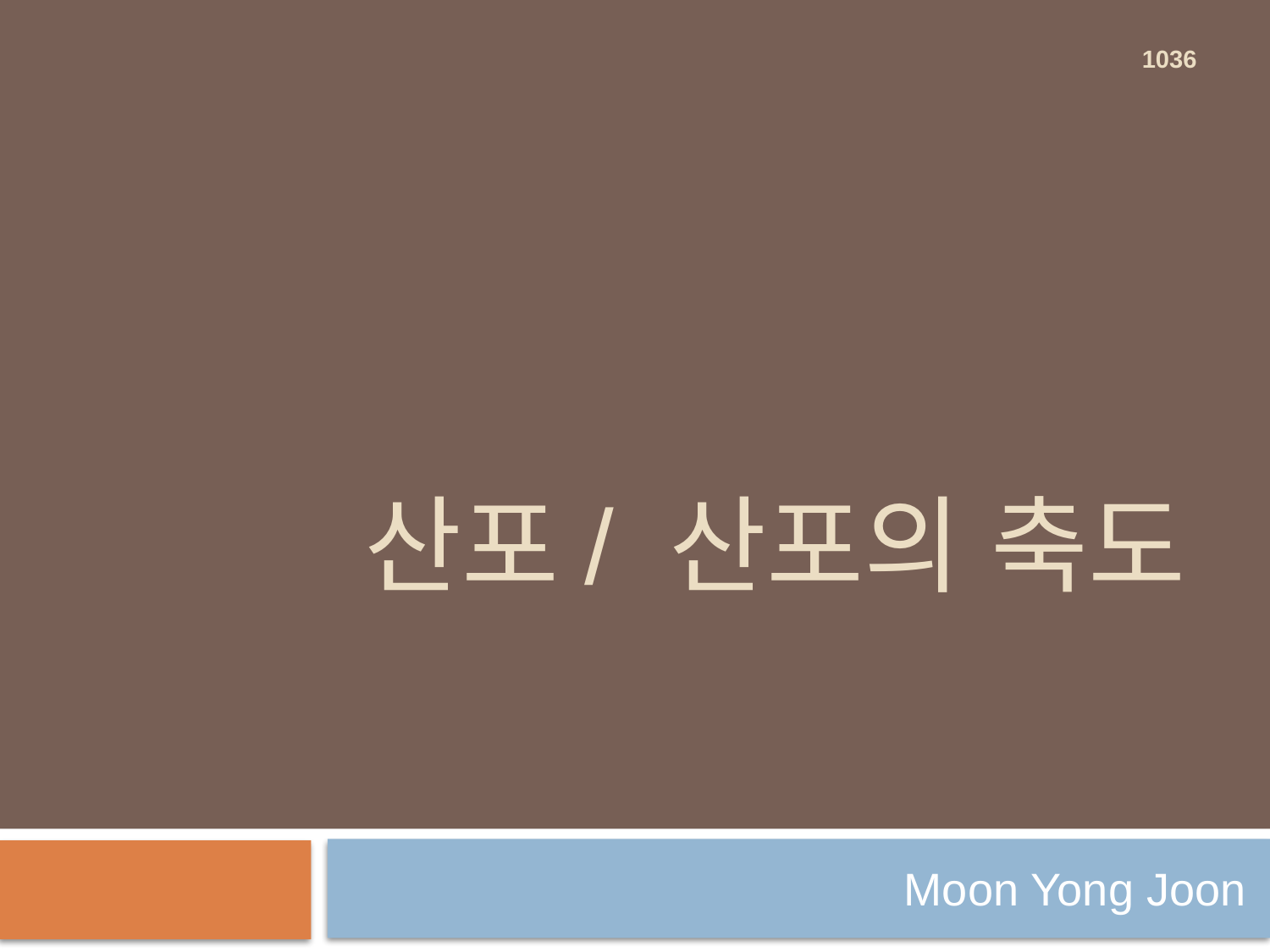

1036
# 산포/ 산포의 축도
Moon Yong Joon